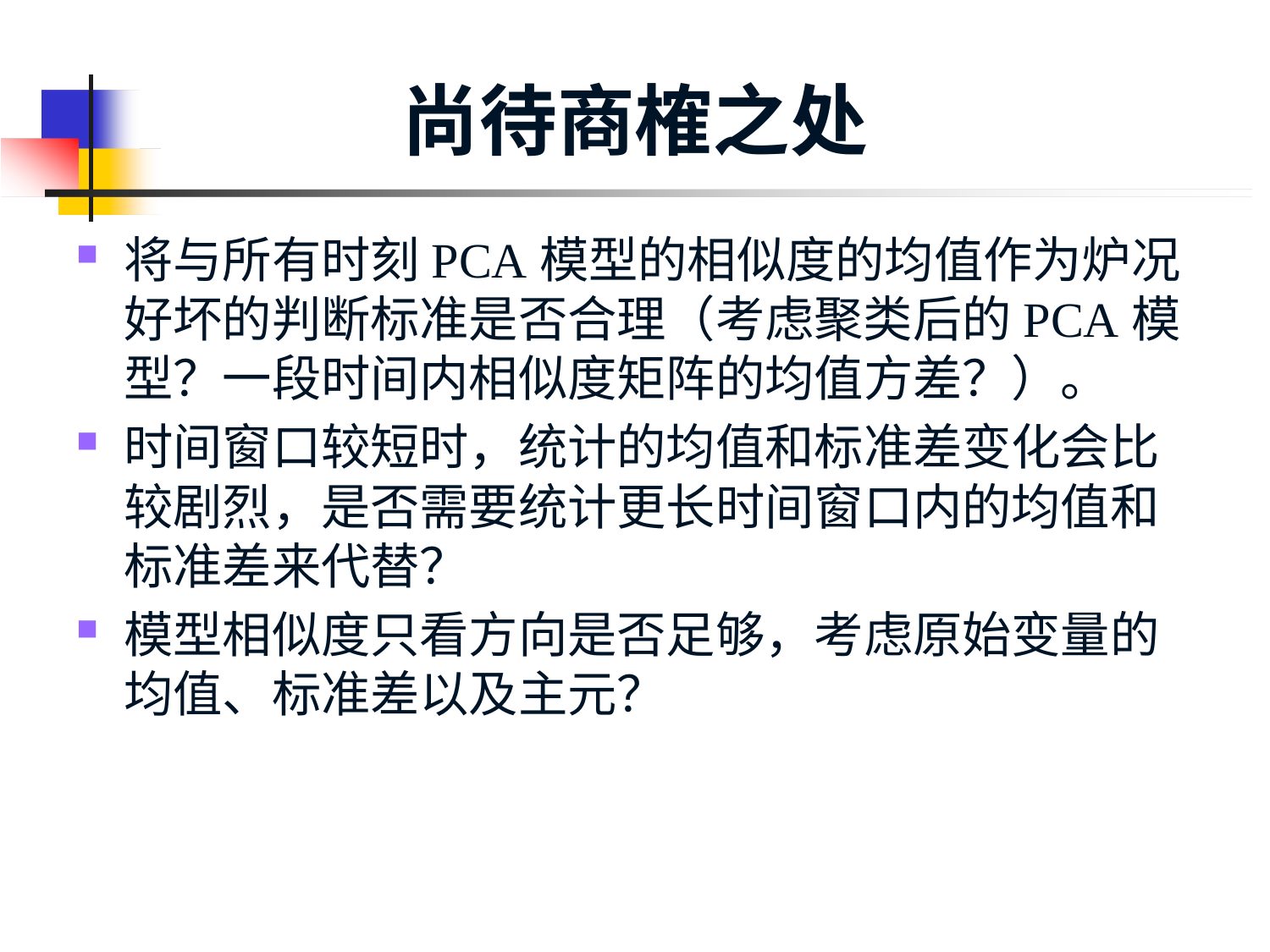

# 尚待商榷之处
将与所有时刻PCA模型的相似度的均值作为炉况好坏的判断标准是否合理（考虑聚类后的PCA模型？一段时间内相似度矩阵的均值方差？）。
时间窗口较短时，统计的均值和标准差变化会比较剧烈，是否需要统计更长时间窗口内的均值和标准差来代替？
模型相似度只看方向是否足够，考虑原始变量的均值、标准差以及主元？